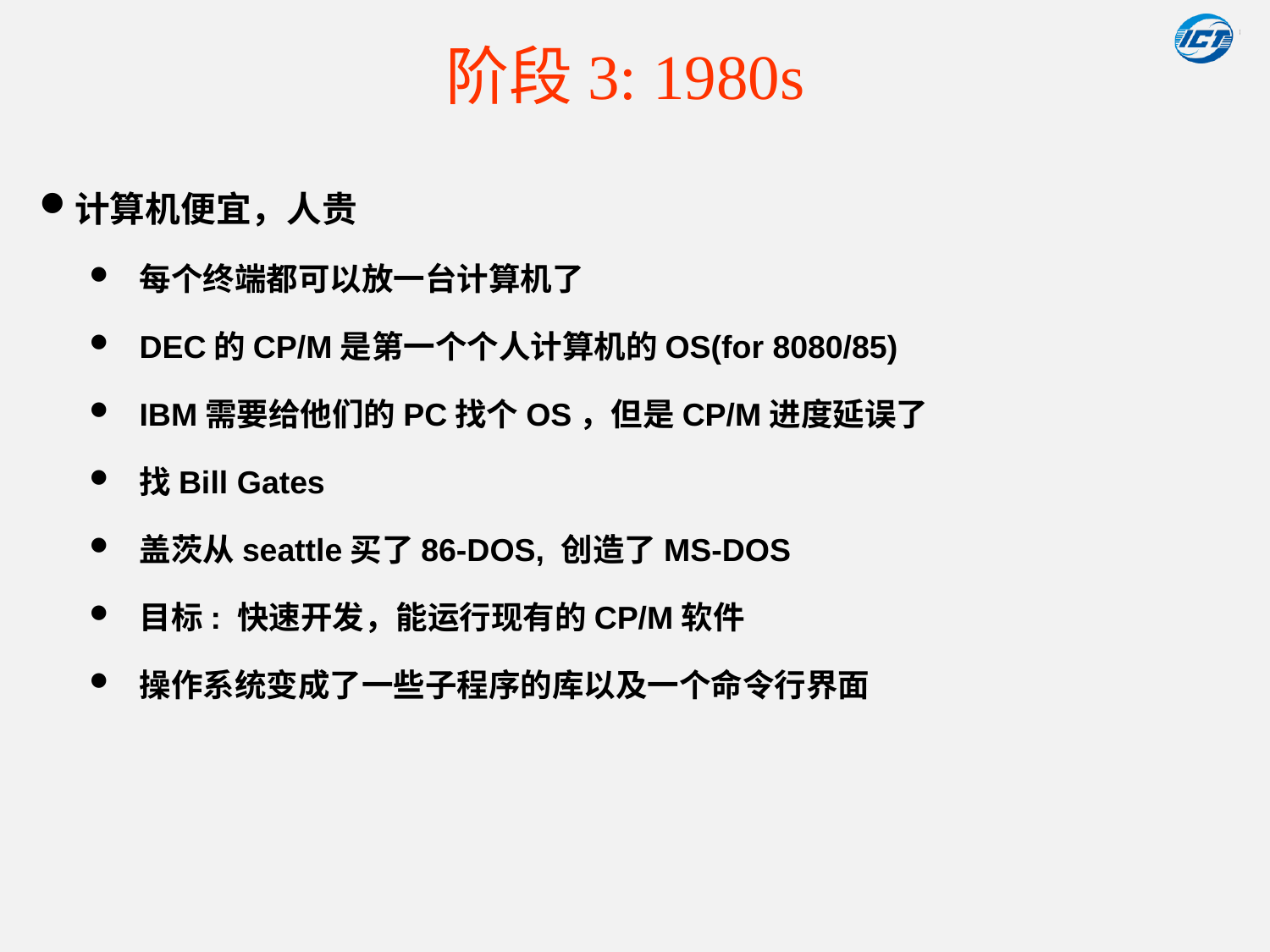

# 阶段3: 1980s
计算机便宜，人贵
每个终端都可以放一台计算机了
DEC的CP/M是第一个个人计算机的OS(for 8080/85)
IBM需要给他们的PC找个OS，但是CP/M进度延误了
找Bill Gates
盖茨从seattle买了86-DOS, 创造了MS-DOS
目标: 快速开发，能运行现有的CP/M软件
操作系统变成了一些子程序的库以及一个命令行界面